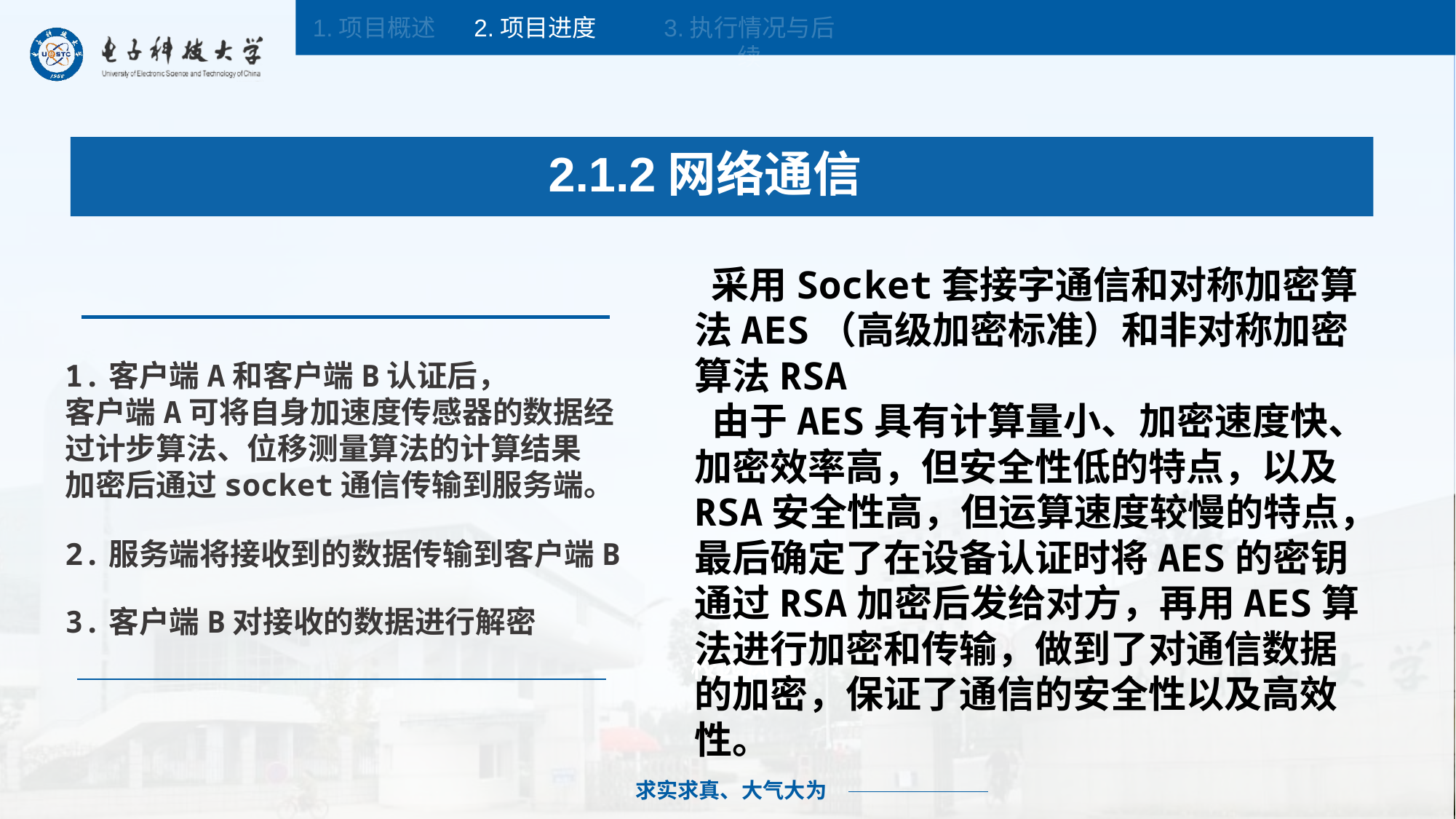

1.项目概述
2.项目进度
3.执行情况与后续

2.1.2网络通信
 采用Socket套接字通信和对称加密算法AES（高级加密标准）和非对称加密算法RSA
 由于AES具有计算量小、加密速度快、加密效率高，但安全性低的特点，以及RSA安全性高，但运算速度较慢的特点，最后确定了在设备认证时将AES的密钥通过RSA加密后发给对方，再用AES算法进行加密和传输，做到了对通信数据的加密，保证了通信的安全性以及高效性。
1.客户端A和客户端B认证后，
客户端A可将自身加速度传感器的数据经过计步算法、位移测量算法的计算结果
加密后通过socket通信传输到服务端。
2.服务端将接收到的数据传输到客户端B
3.客户端B对接收的数据进行解密
校园风景